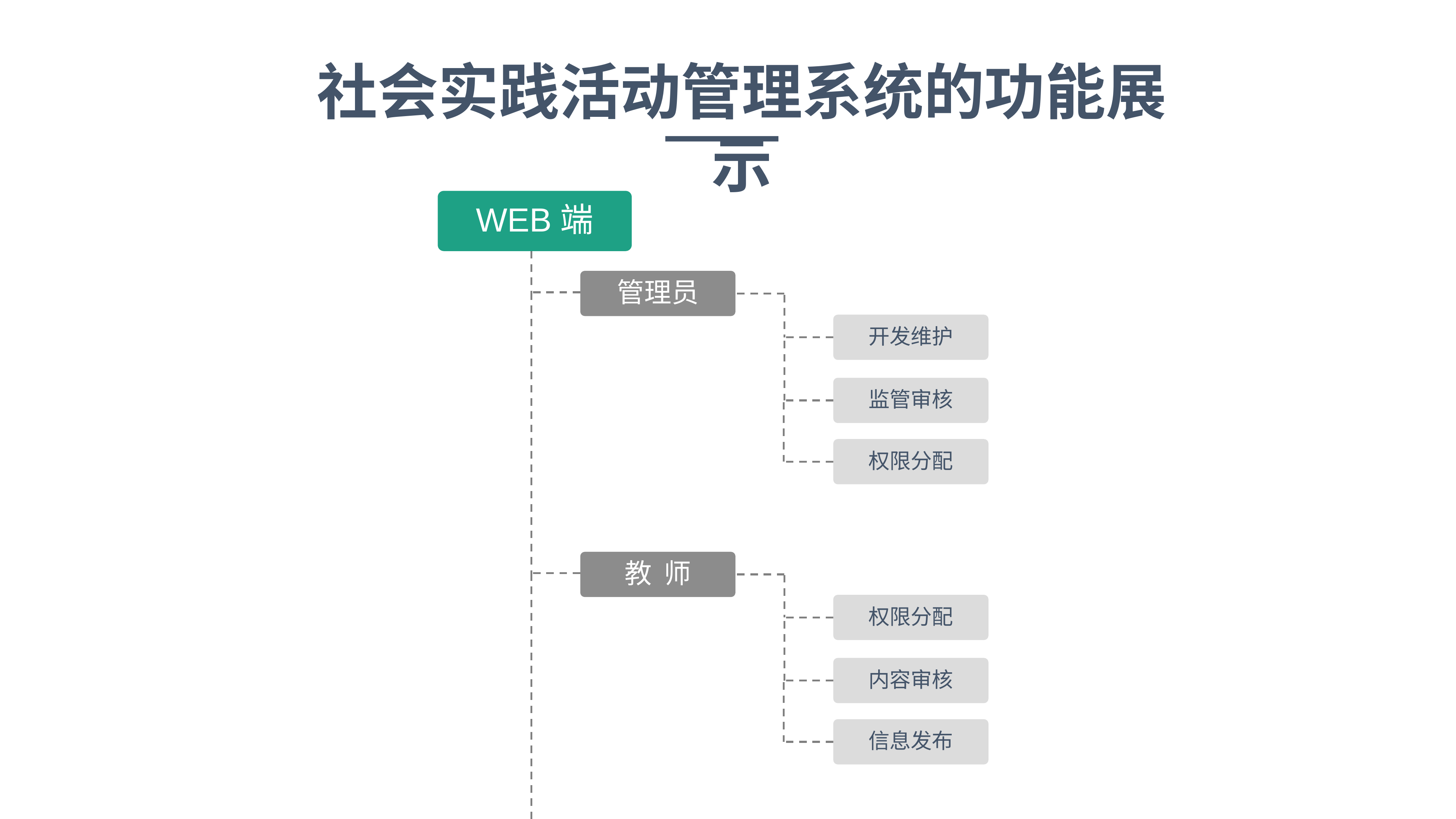

社会实践活动管理系统的功能展示

WEB端
管理员
开发维护
监管审核
权限分配
教  师
权限分配
内容审核
信息发布